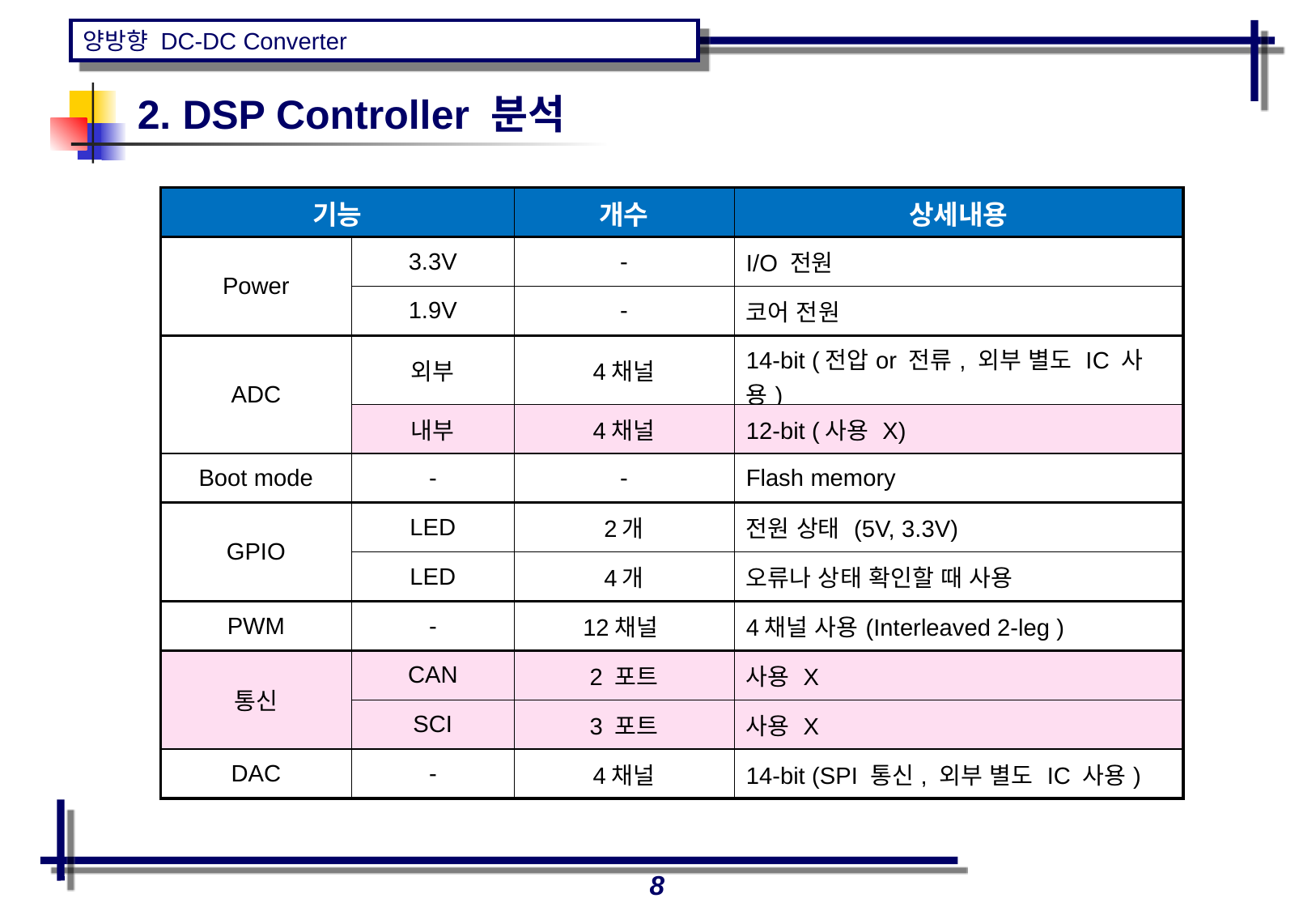

2. DSP Controller 분석
| 기능 |  | 개수 | 상세내용 |
| --- | --- | --- | --- |
| Power | 3.3V | - | I/O 전원 |
|  | 1.9V | - | 코어 전원 |
| ADC | 외부 | 4채널 | 14-bit (전압or 전류, 외부 별도 IC 사용) |
|  | 내부 | 4채널 | 12-bit (사용 X) |
| Boot mode | - | - | Flash memory |
| GPIO | LED | 2개 | 전원 상태 (5V, 3.3V) |
|  | LED | 4개 | 오류나 상태 확인할 때 사용 |
| PWM | - | 12채널 | 4채널 사용(Interleaved 2-leg ) |
| 통신 | CAN | 2 포트 | 사용 X |
|  | SCI | 3 포트 | 사용 X |
| DAC | - | 4채널 | 14-bit (SPI 통신, 외부 별도 IC 사용) |
8